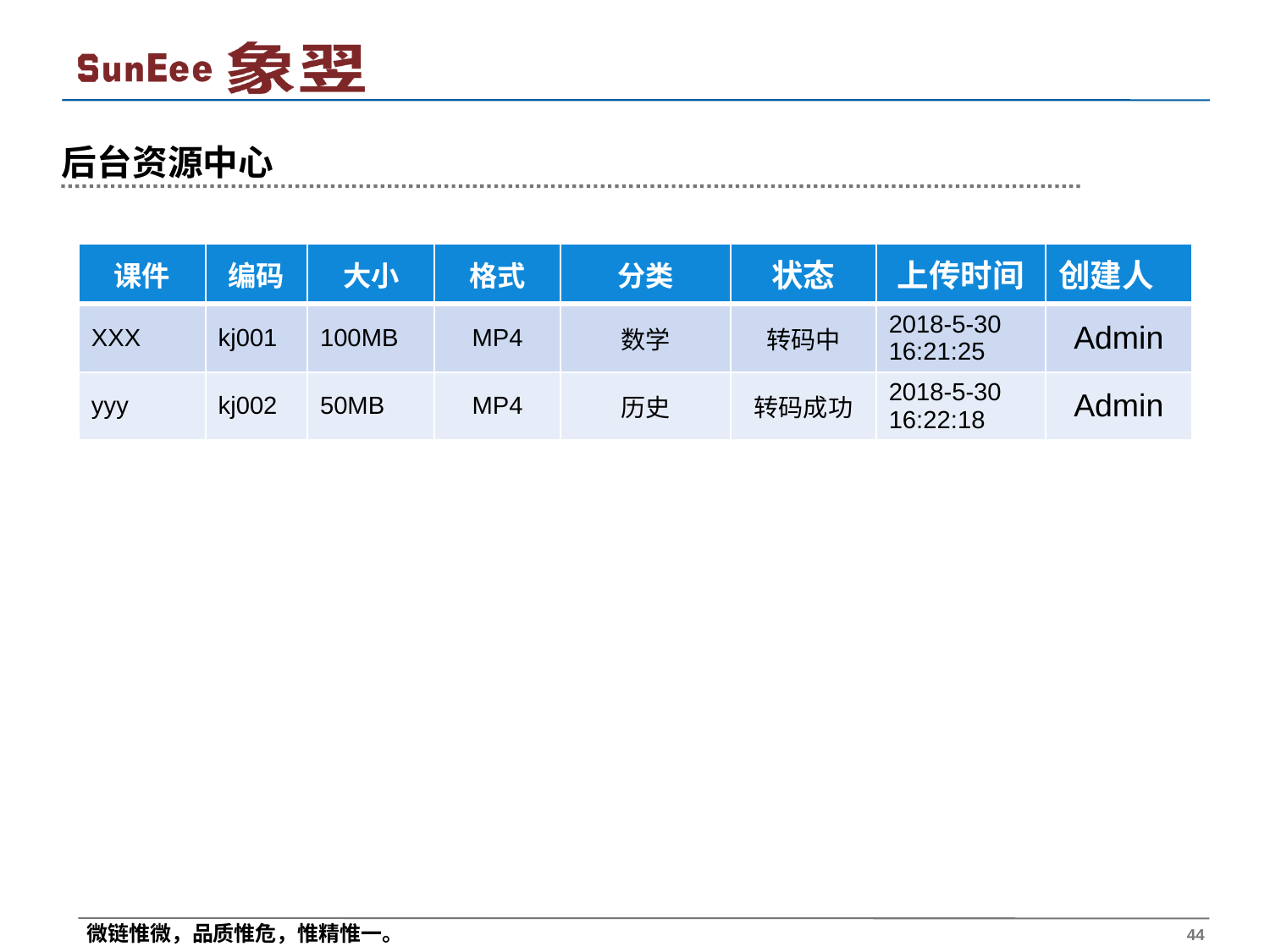

# 后台资源中心
| 课件 | 编码 | 大小 | 格式 | 分类 | 状态 | 上传时间 | 创建人 |
| --- | --- | --- | --- | --- | --- | --- | --- |
| XXX | kj001 | 100MB | MP4 | 数学 | 转码中 | 2018-5-30 16:21:25 | Admin |
| yyy | kj002 | 50MB | MP4 | 历史 | 转码成功 | 2018-5-30 16:22:18 | Admin |
 44